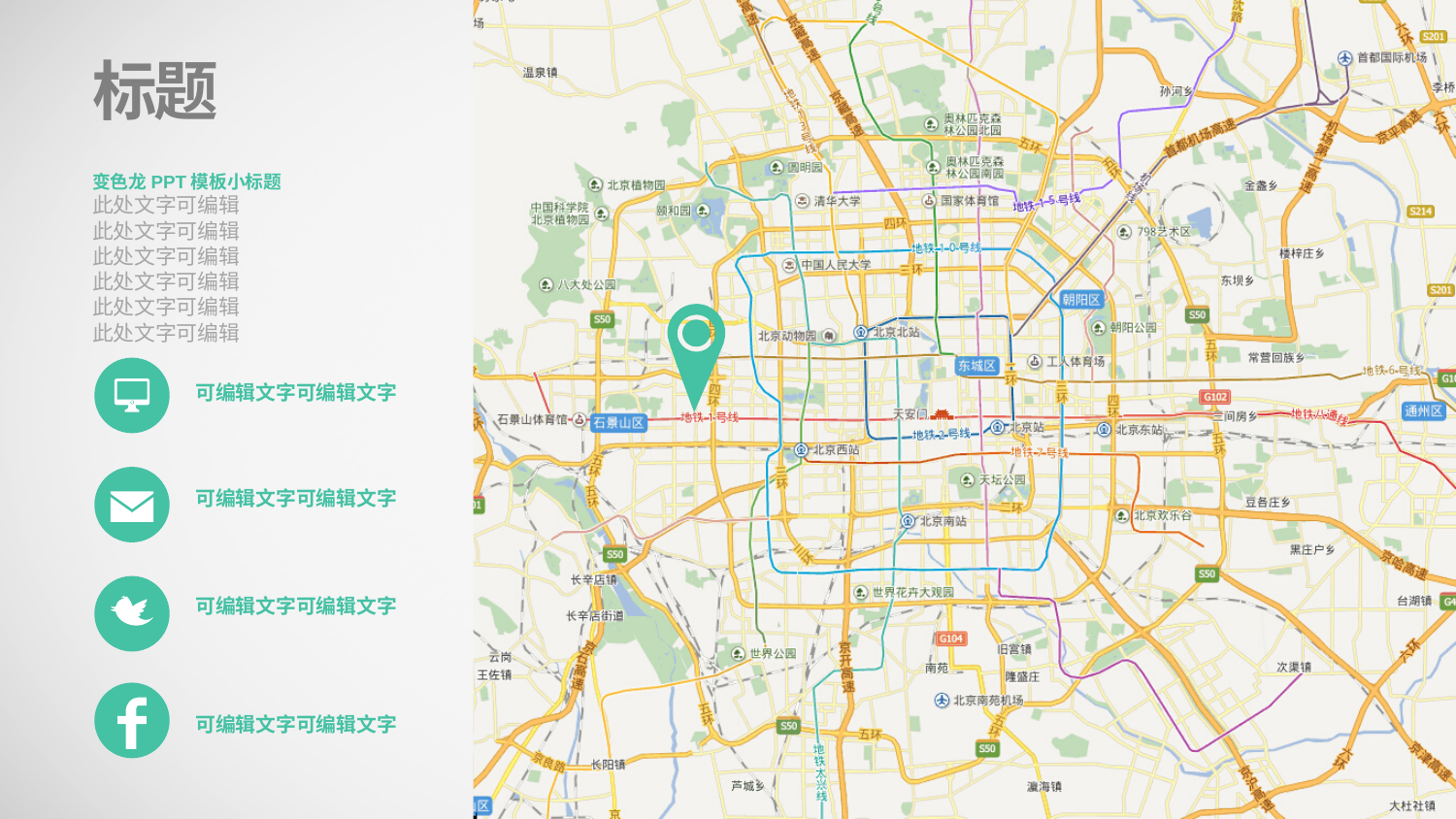

标题
变色龙PPT模板小标题
此处文字可编辑
此处文字可编辑
此处文字可编辑
此处文字可编辑
此处文字可编辑
此处文字可编辑

可编辑文字可编辑文字

可编辑文字可编辑文字

可编辑文字可编辑文字

可编辑文字可编辑文字